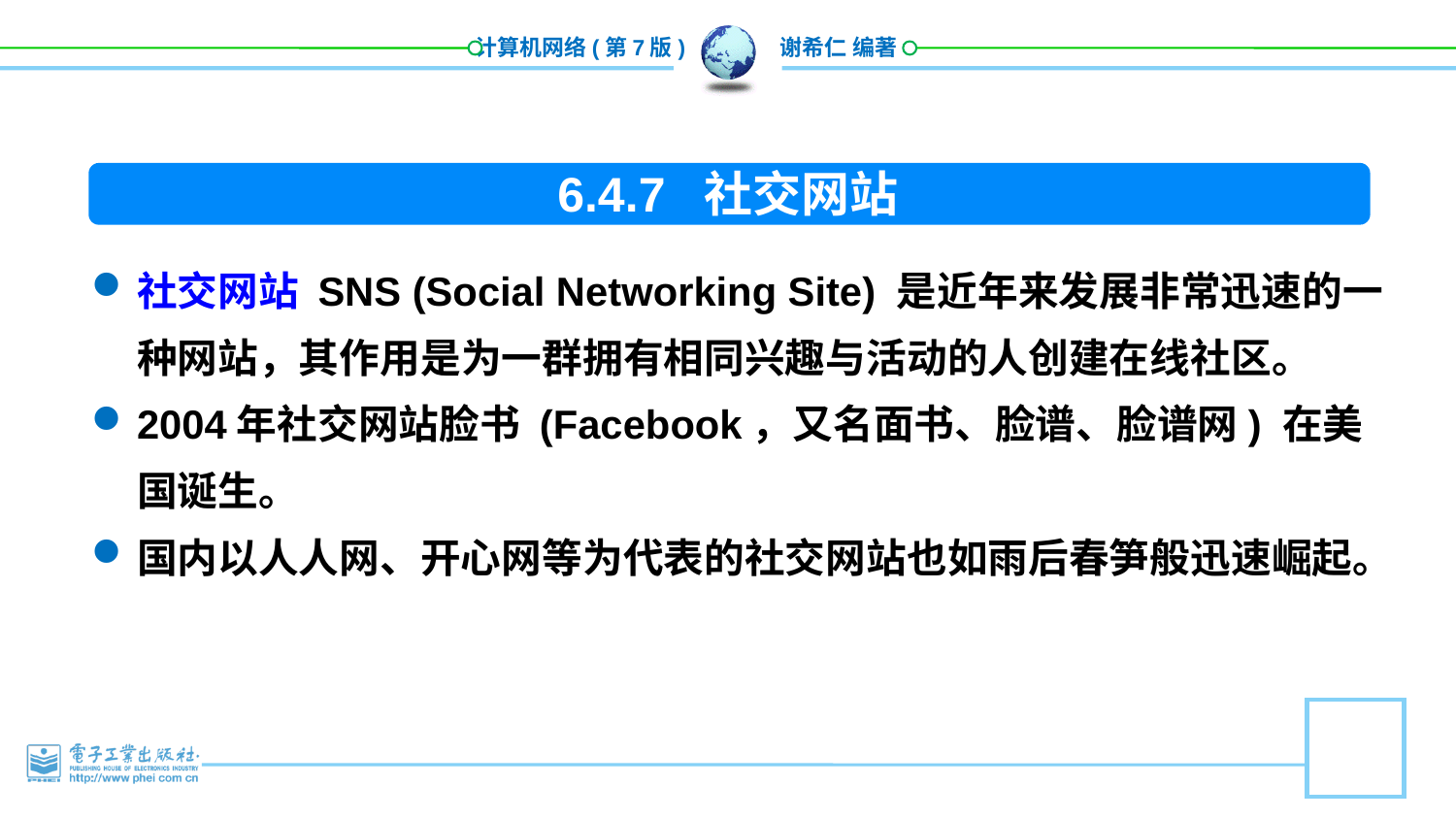

6.4.7  社交网站

社交网站 SNS (Social Networking Site) 是近年来发展非常迅速的一种网站，其作用是为一群拥有相同兴趣与活动的人创建在线社区。
2004年社交网站脸书 (Facebook，又名面书、脸谱、脸谱网) 在美国诞生。
国内以人人网、开心网等为代表的社交网站也如雨后春笋般迅速崛起。